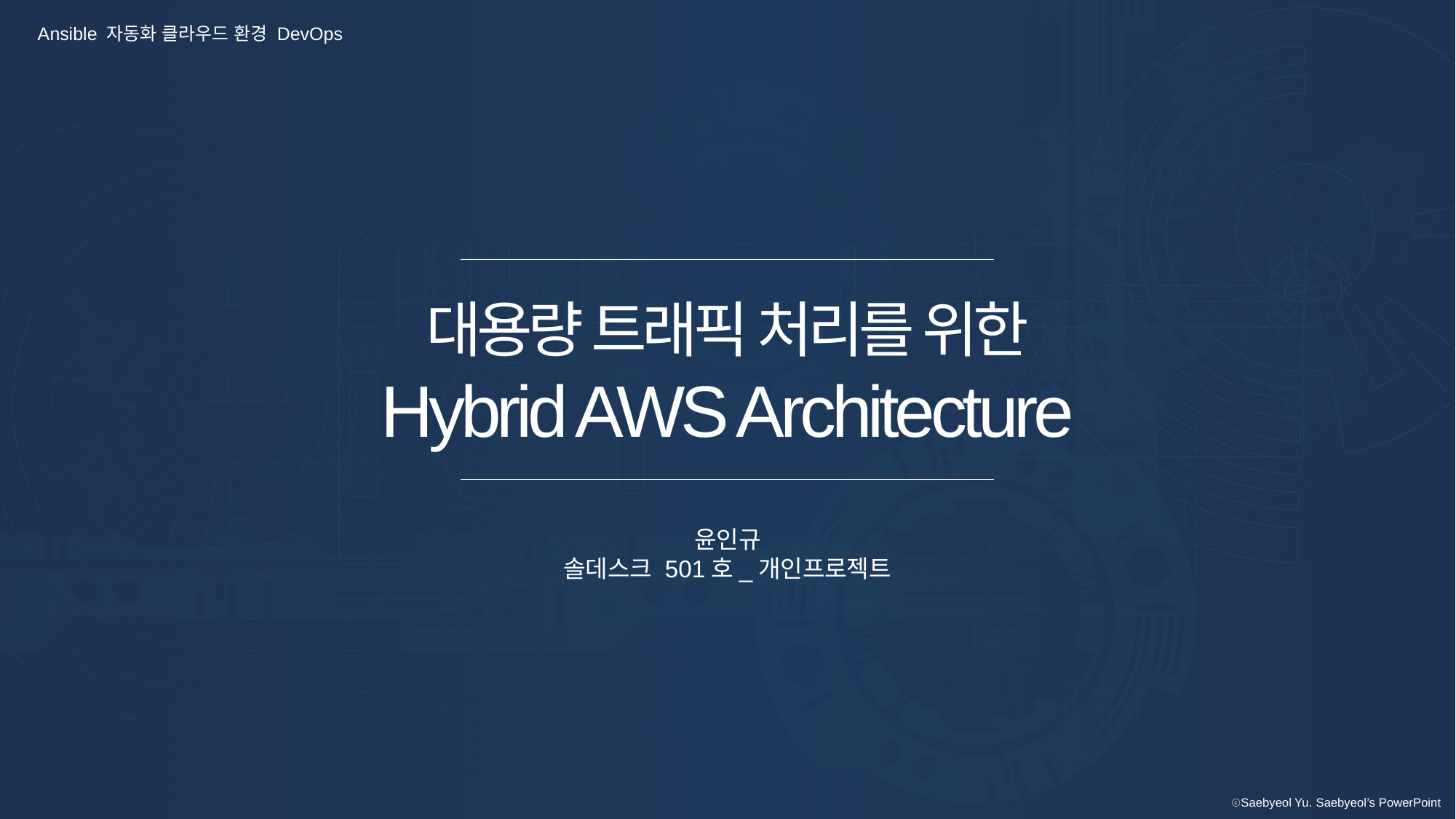

Ansible 자동화 클라우드 환경 DevOps
대용량 트래픽 처리를 위한
Hybrid AWS Architecture
윤인규
솔데스크 501호_개인프로젝트